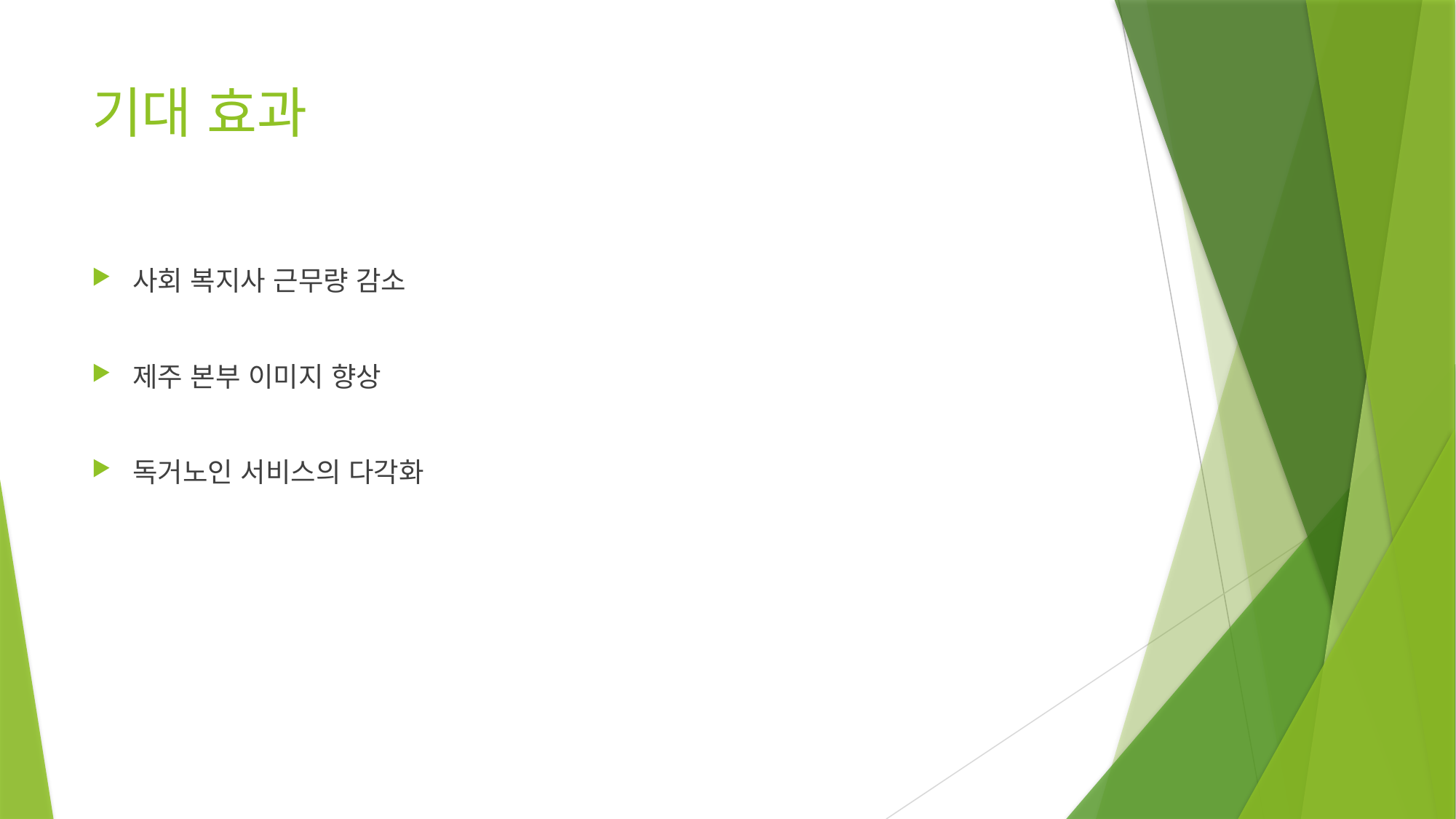

# 기대 효과
사회 복지사 근무량 감소

제주 본부 이미지 향상

독거노인 서비스의 다각화